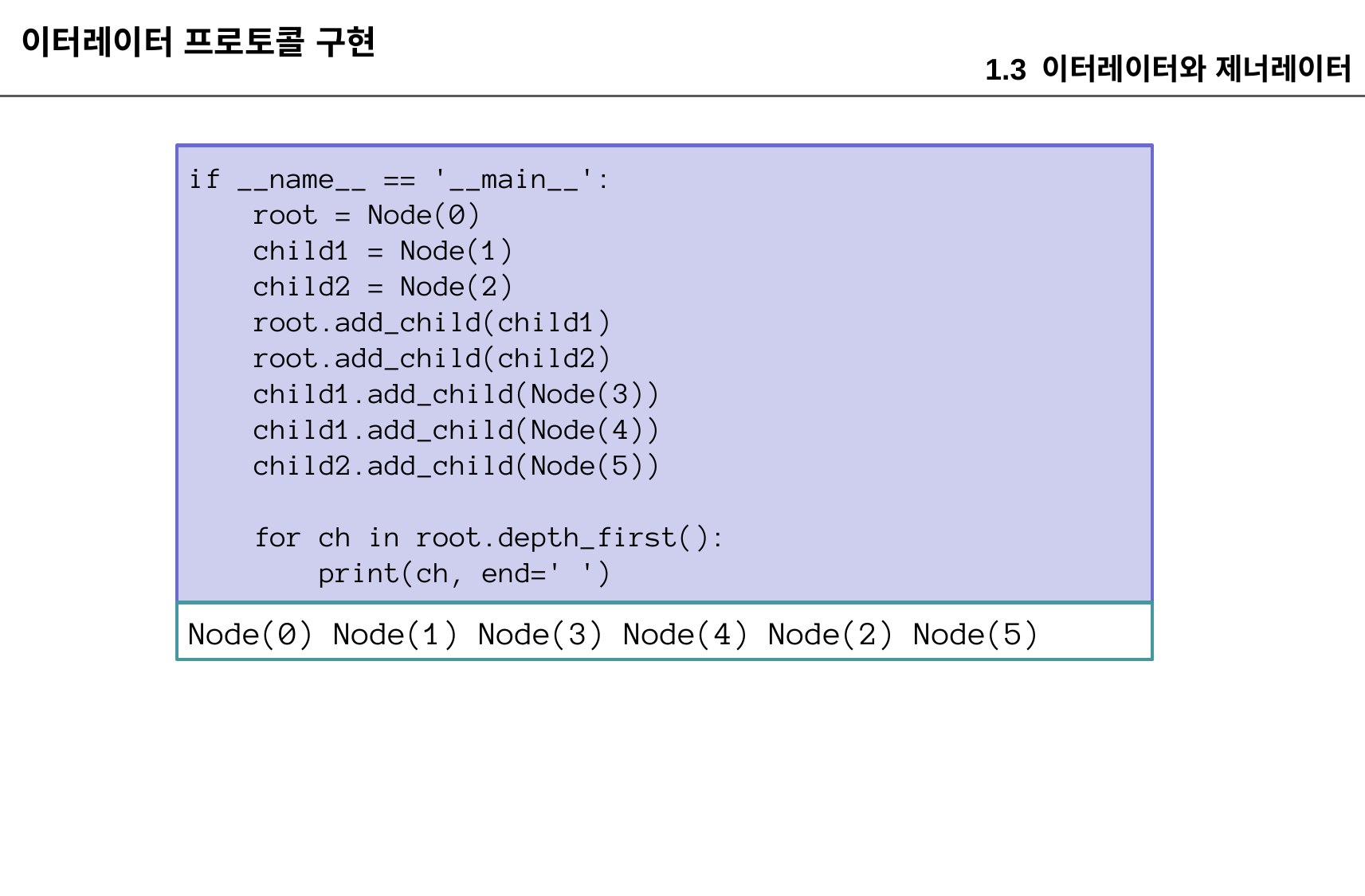

이터레이터 프로토콜 구현
1.3 이터레이터와 제너레이터
if __name__ == '__main__':
    root = Node(0)
    child1 = Node(1)
    child2 = Node(2)
    root.add_child(child1)
    root.add_child(child2)
    child1.add_child(Node(3))
    child1.add_child(Node(4))
    child2.add_child(Node(5))

    for ch in root.depth_first():
        print(ch, end=' ')
Node(0) Node(1) Node(3) Node(4) Node(2) Node(5)